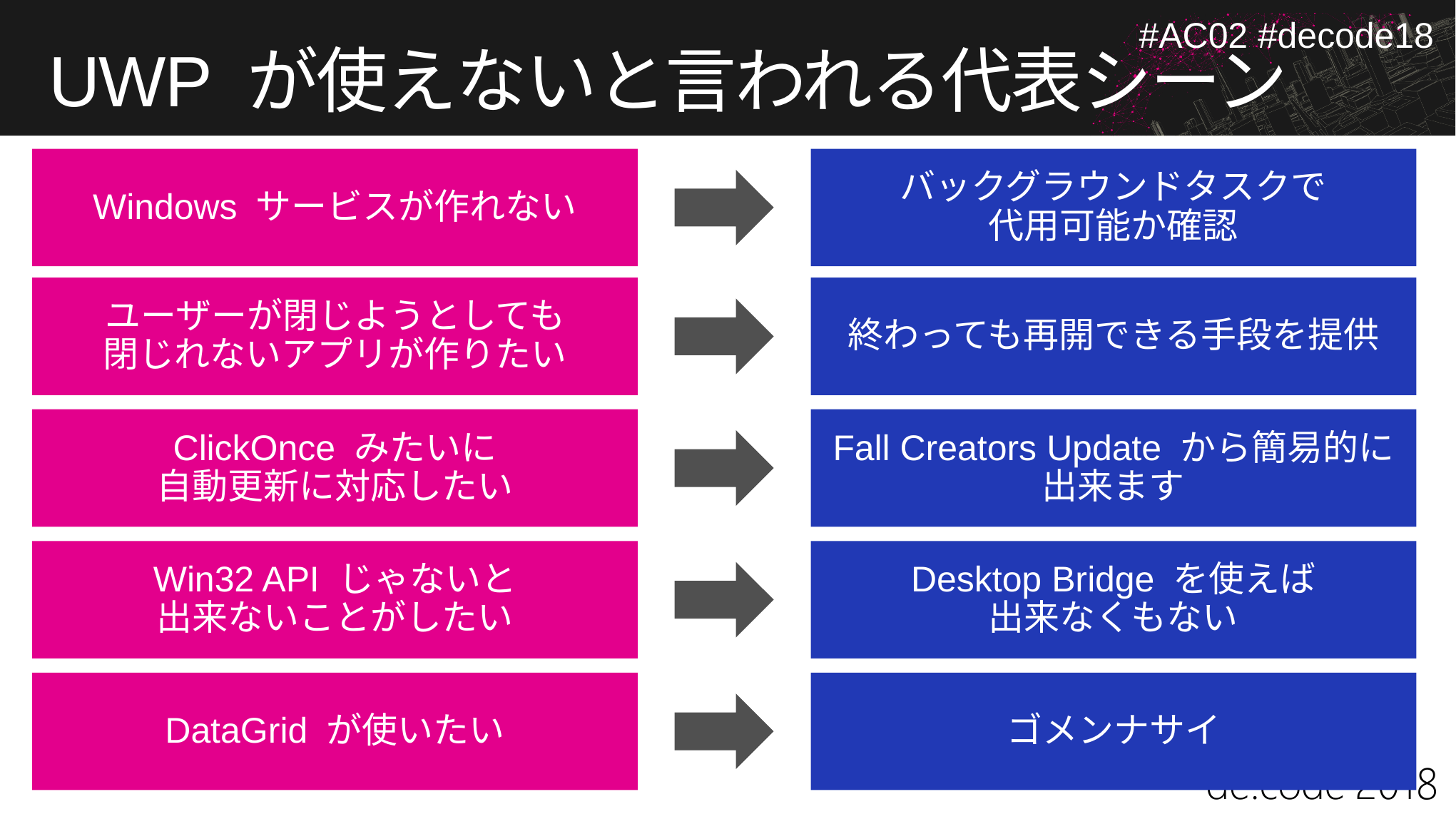

# UWP が使えないと言われる代表シーン
Windows サービスが作れない
バックグラウンドタスクで
代用可能か確認

ユーザーが閉じようとしても
閉じれないアプリが作りたい
終わっても再開できる手段を提供

ClickOnce みたいに
自動更新に対応したい
Fall Creators Update から簡易的に
出来ます

Win32 API じゃないと
出来ないことがしたい
Desktop Bridge を使えば
出来なくもない

DataGrid が使いたい
ゴメンナサイ